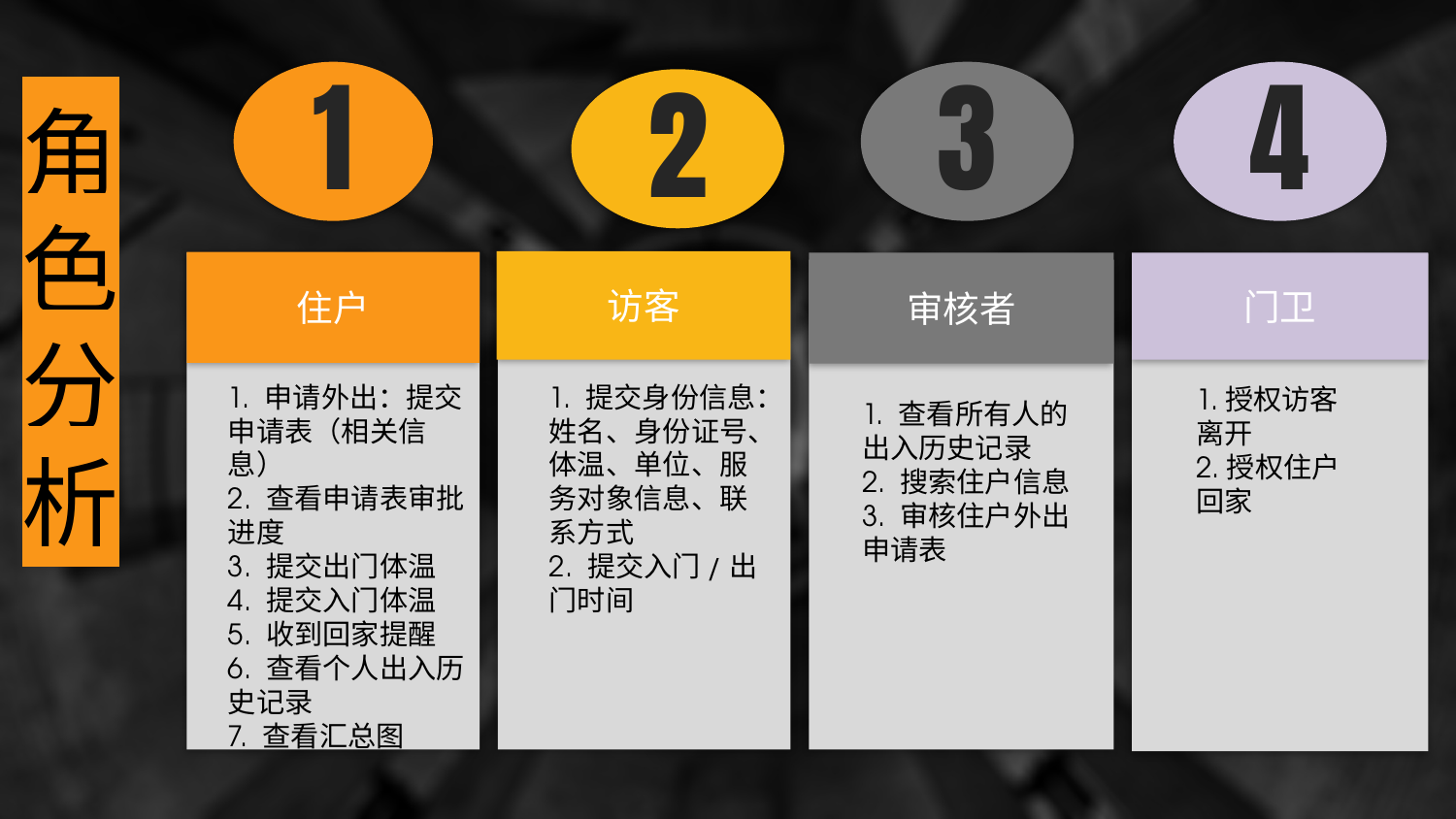

1
3
4
2
角色分析
访客
住户

审核者
门卫

1. 提交身份信息：姓名、身份证号、体温、单位、服务对象信息、联系方式
2. 提交入门/出门时间
1. 申请外出：提交申请表（相关信息）
2. 查看申请表审批进度
3. 提交出门体温
4. 提交入门体温
5. 收到回家提醒
6. 查看个人出入历史记录
7. 查看汇总图
1.授权访客离开
2.授权住户回家
1. 查看所有人的出入历史记录
2. 搜索住户信息
3. 审核住户外出申请表